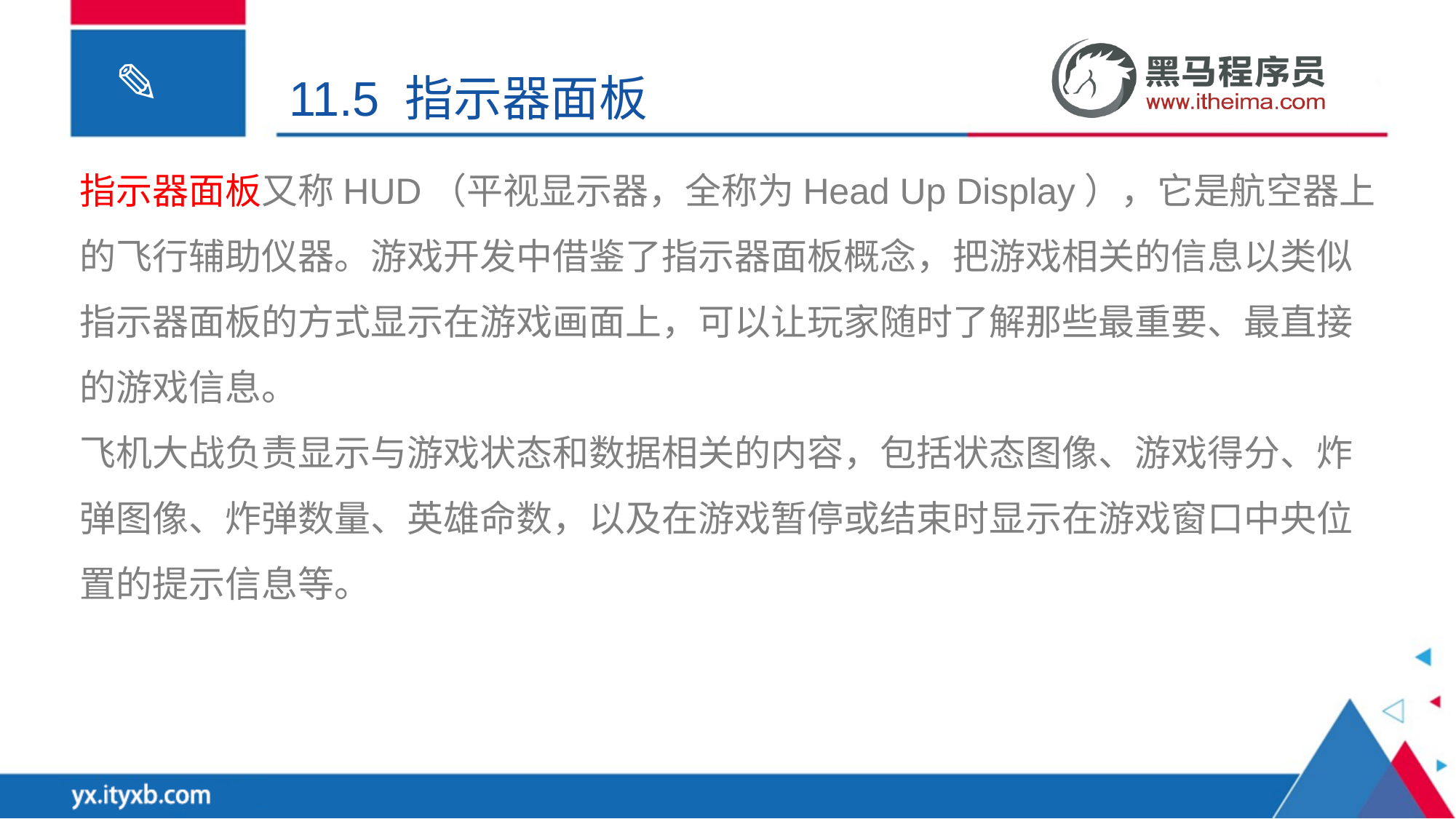

11.5 指示器面板
指示器面板又称HUD（平视显示器，全称为Head Up Display），它是航空器上的飞行辅助仪器。游戏开发中借鉴了指示器面板概念，把游戏相关的信息以类似指示器面板的方式显示在游戏画面上，可以让玩家随时了解那些最重要、最直接的游戏信息。
飞机大战负责显示与游戏状态和数据相关的内容，包括状态图像、游戏得分、炸弹图像、炸弹数量、英雄命数，以及在游戏暂停或结束时显示在游戏窗口中央位置的提示信息等。